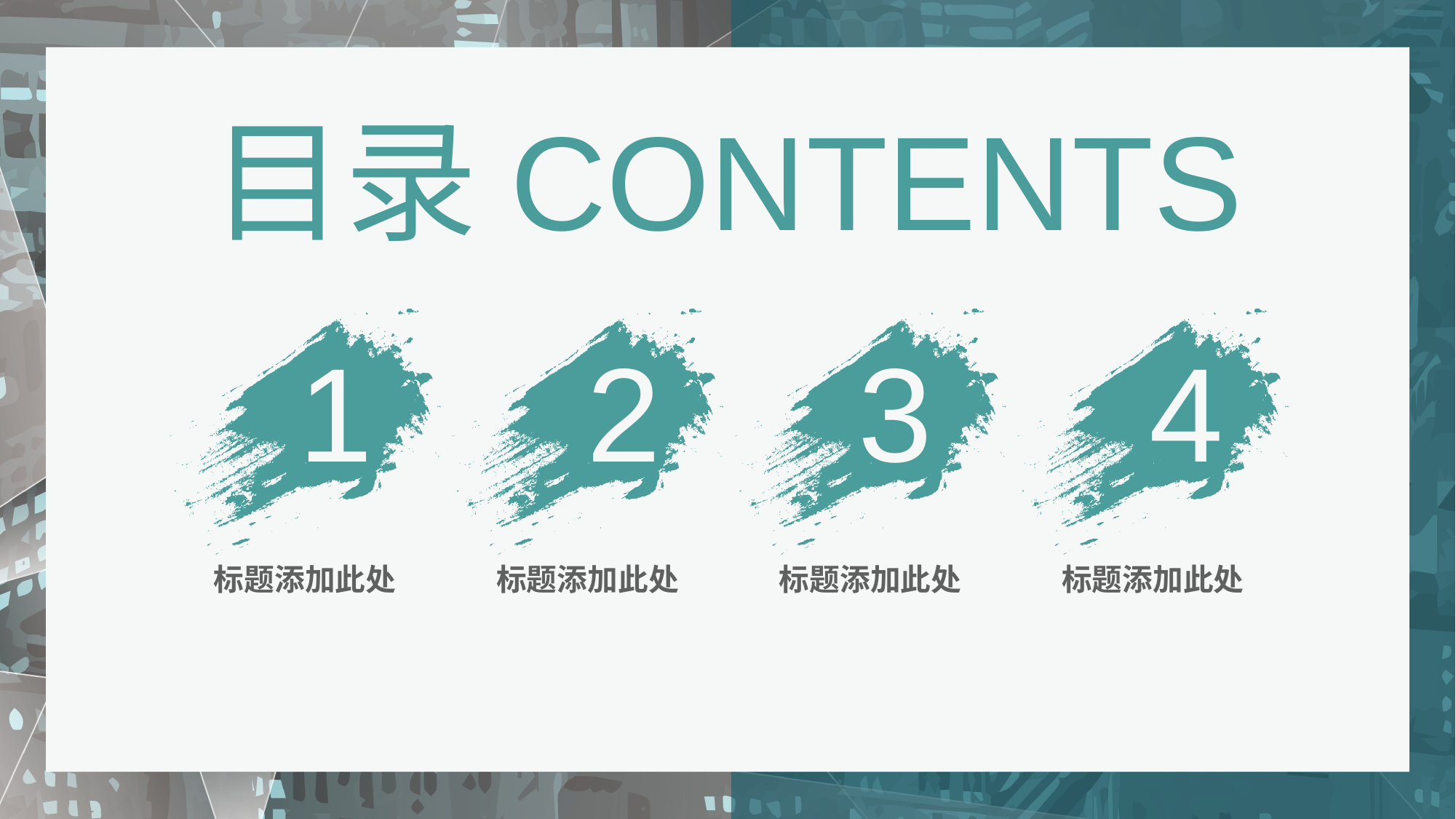

目录CONTENTS

1
2
3
4
标题添加此处
标题添加此处
标题添加此处
标题添加此处